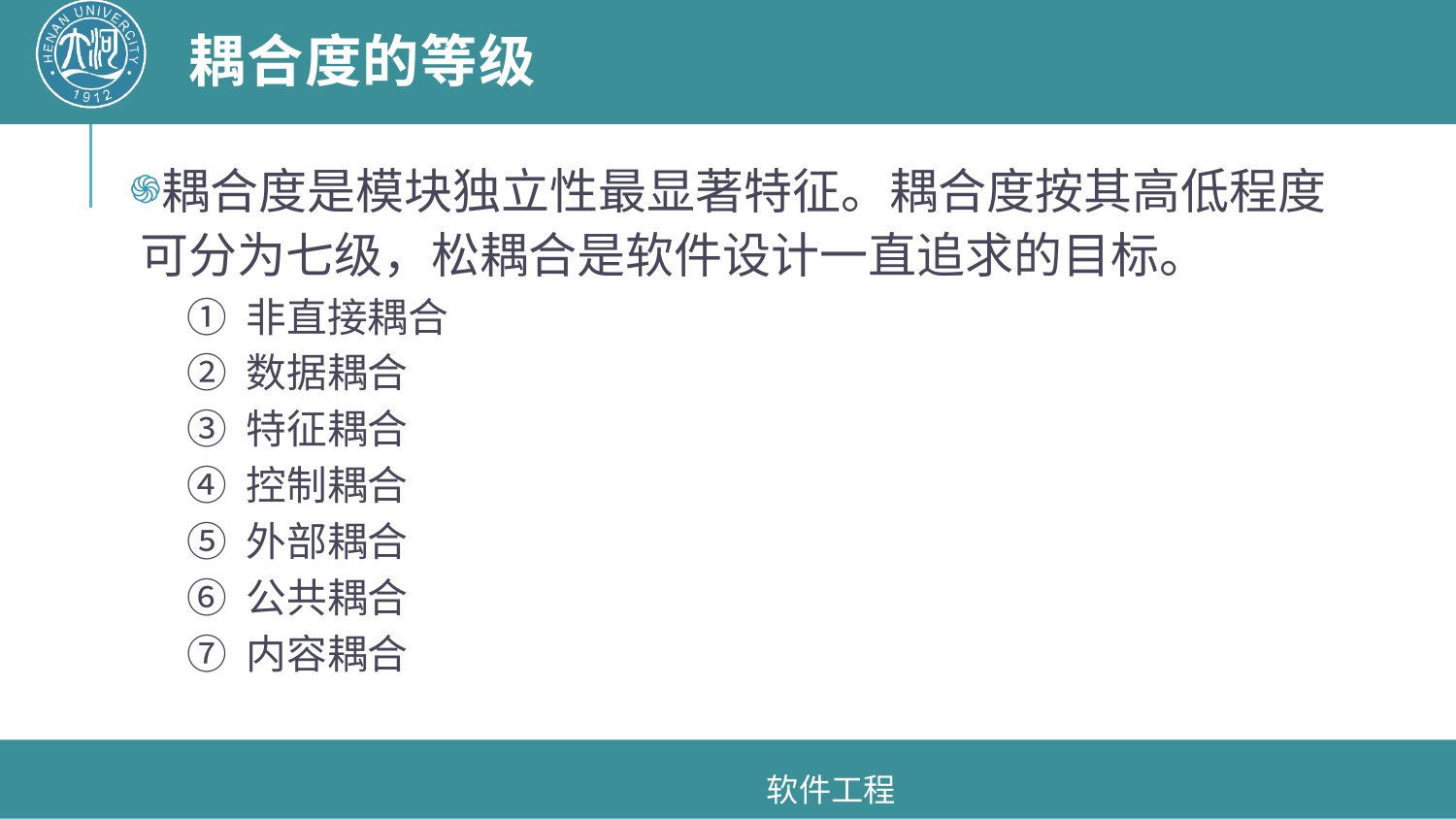

# 耦合度的等级
耦合度是模块独立性最显著特征。耦合度按其高低程度可分为七级，松耦合是软件设计一直追求的目标。
① 非直接耦合
② 数据耦合
③ 特征耦合
④ 控制耦合
⑤ 外部耦合
⑥ 公共耦合
⑦ 内容耦合

软件工程
150